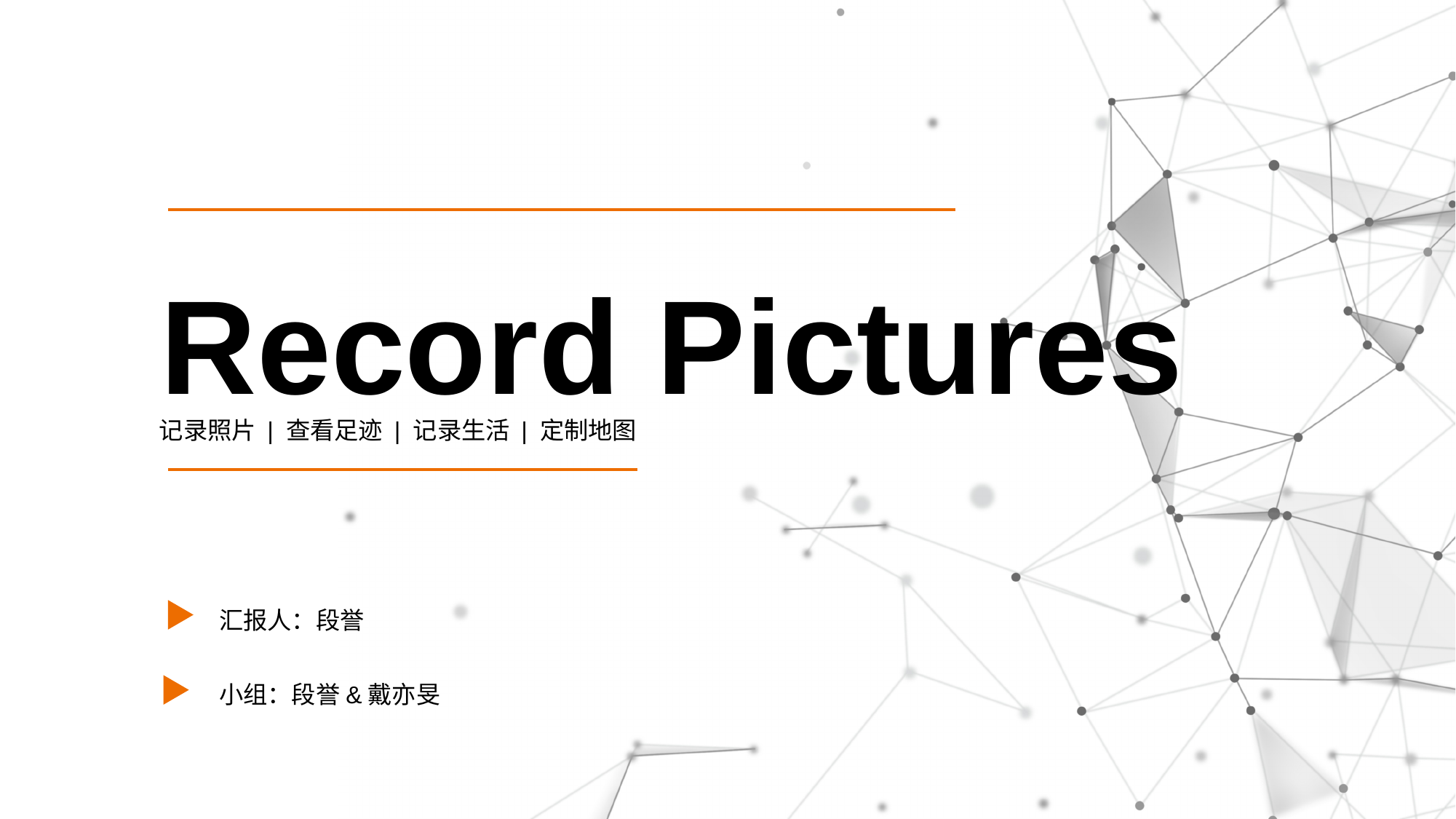

Record Pictures
记录照片 | 查看足迹 | 记录生活 | 定制地图
汇报人：段誉

小组：段誉&戴亦旻